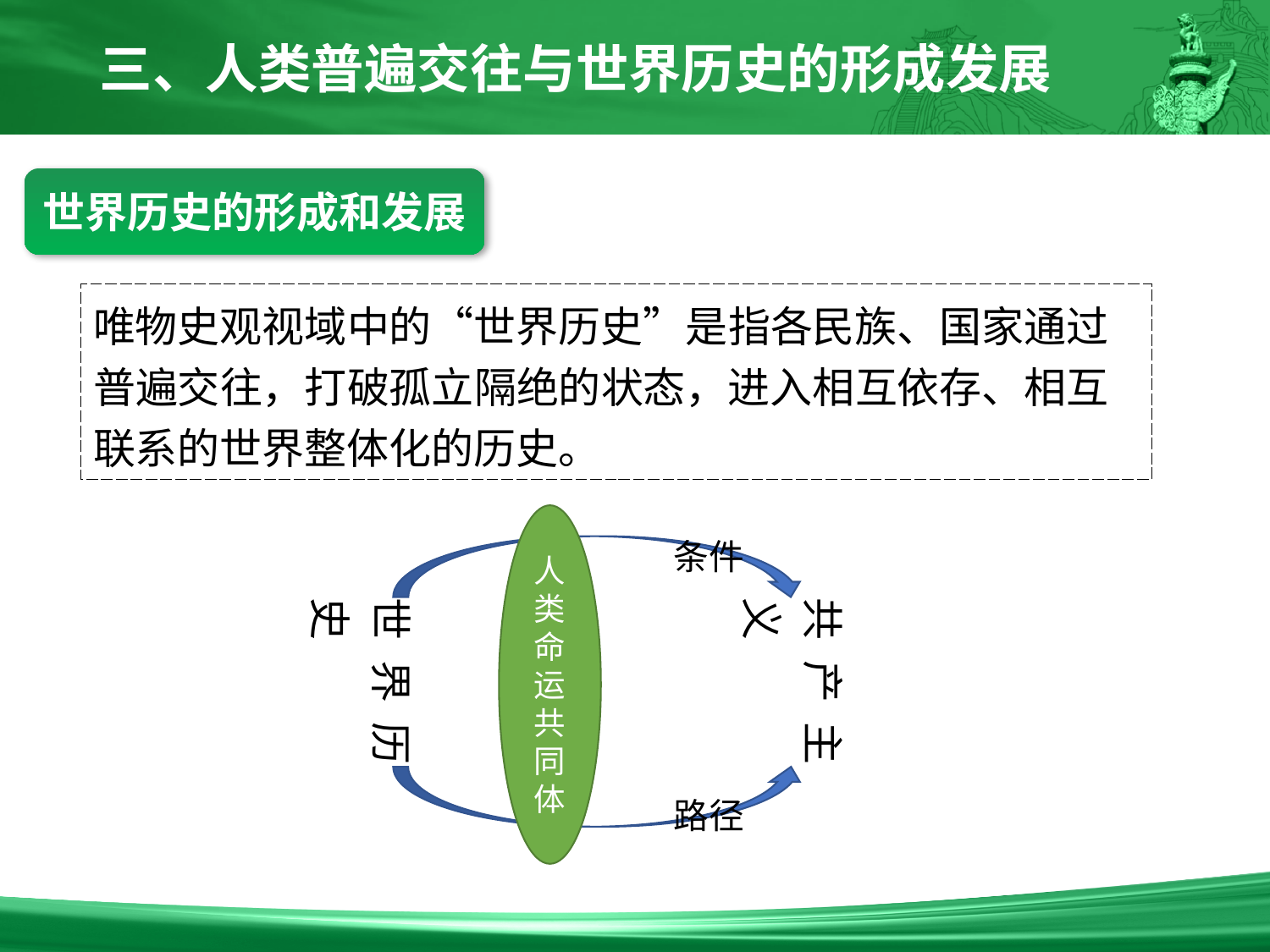

三、人类普遍交往与世界历史的形成发展
世界历史的形成和发展
唯物史观视域中的“世界历史”是指各民族、国家通过普遍交往，打破孤立隔绝的状态，进入相互依存、相互联系的世界整体化的历史。
人类命运共同体
条件

世界历史
共产主义

路径